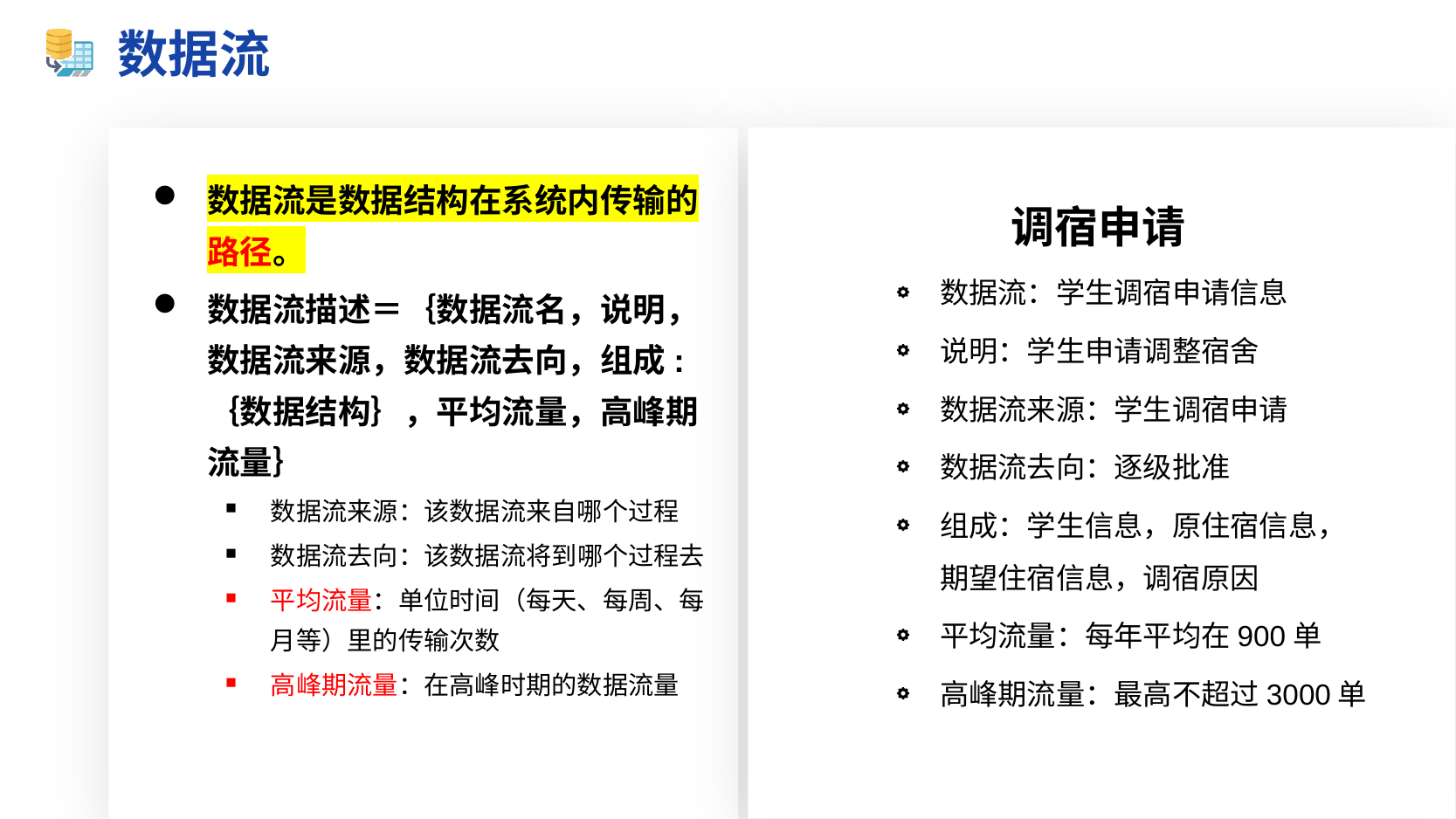

# 数据流

数据流是数据结构在系统内传输的路径。
数据流描述＝｛数据流名，说明，数据流来源，数据流去向，组成:｛数据结构｝，平均流量，高峰期流量｝
数据流来源：该数据流来自哪个过程
数据流去向：该数据流将到哪个过程去
平均流量：单位时间（每天、每周、每月等）里的传输次数
高峰期流量：在高峰时期的数据流量
调宿申请
数据流：学生调宿申请信息
说明：学生申请调整宿舍
数据流来源：学生调宿申请
数据流去向：逐级批准
组成：学生信息，原住宿信息，期望住宿信息，调宿原因
平均流量：每年平均在900单
高峰期流量：最高不超过3000单